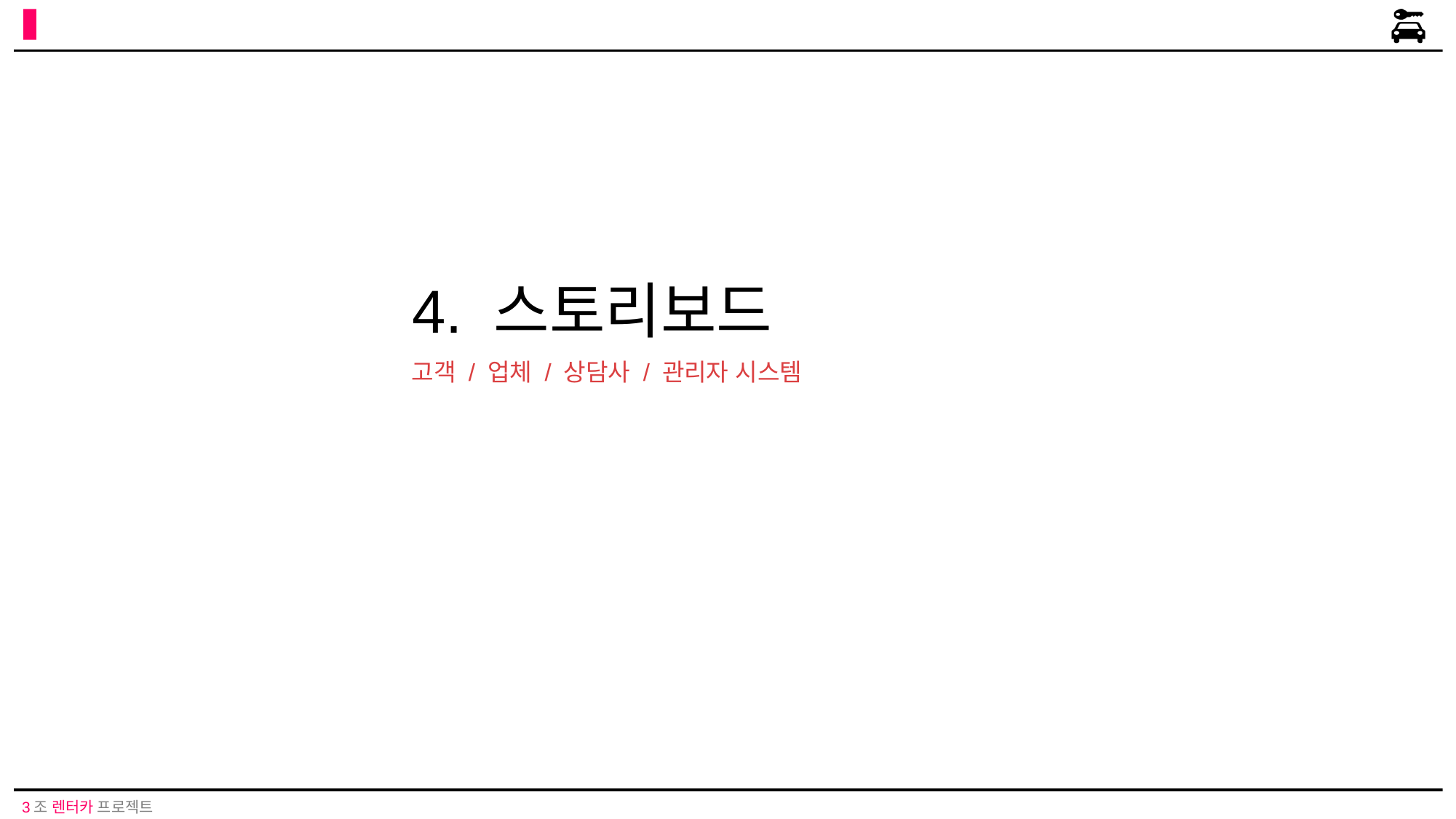

# 4. 스토리보드
고객 / 업체 / 상담사 / 관리자 시스템